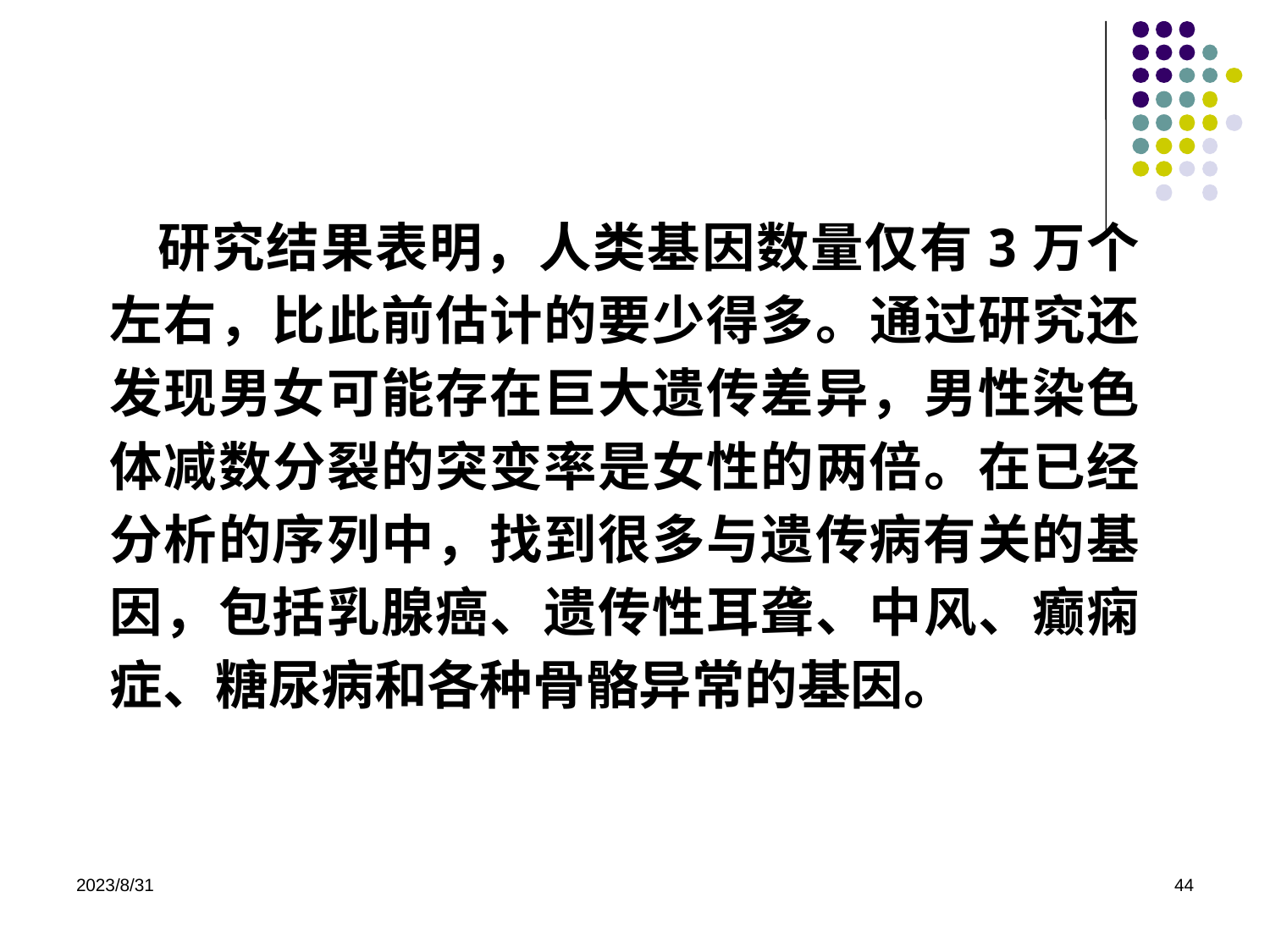

研究结果表明，人类基因数量仅有3万个左右，比此前估计的要少得多。通过研究还发现男女可能存在巨大遗传差异，男性染色体减数分裂的突变率是女性的两倍。在已经分析的序列中，找到很多与遗传病有关的基因，包括乳腺癌、遗传性耳聋、中风、癫痫症、糖尿病和各种骨骼异常的基因。
2023/8/31
44